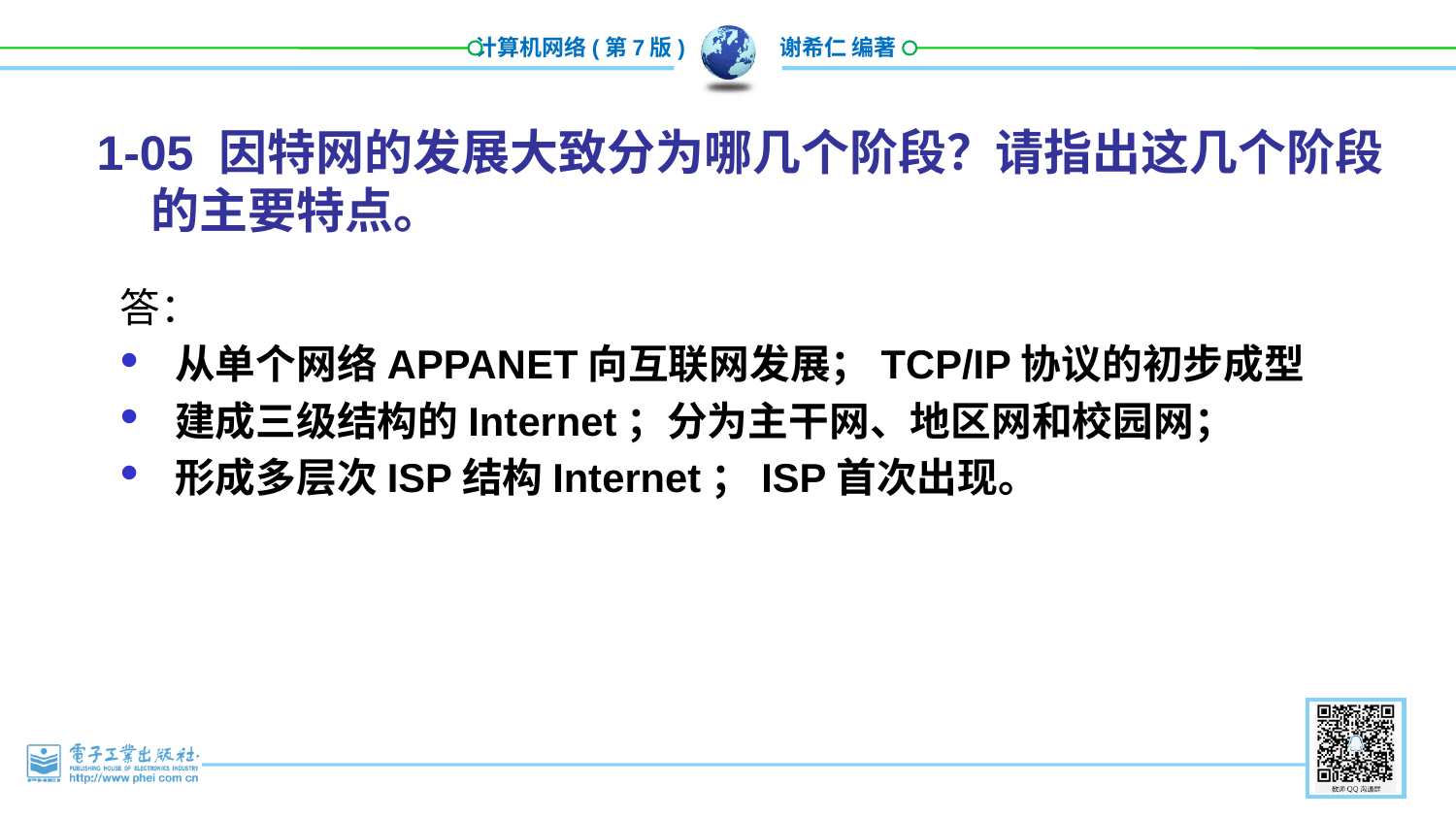

1-05 因特网的发展大致分为哪几个阶段？请指出这几个阶段的主要特点。
答：
从单个网络APPANET向互联网发展；TCP/IP协议的初步成型
建成三级结构的Internet；分为主干网、地区网和校园网；
形成多层次ISP结构Internet；ISP首次出现。